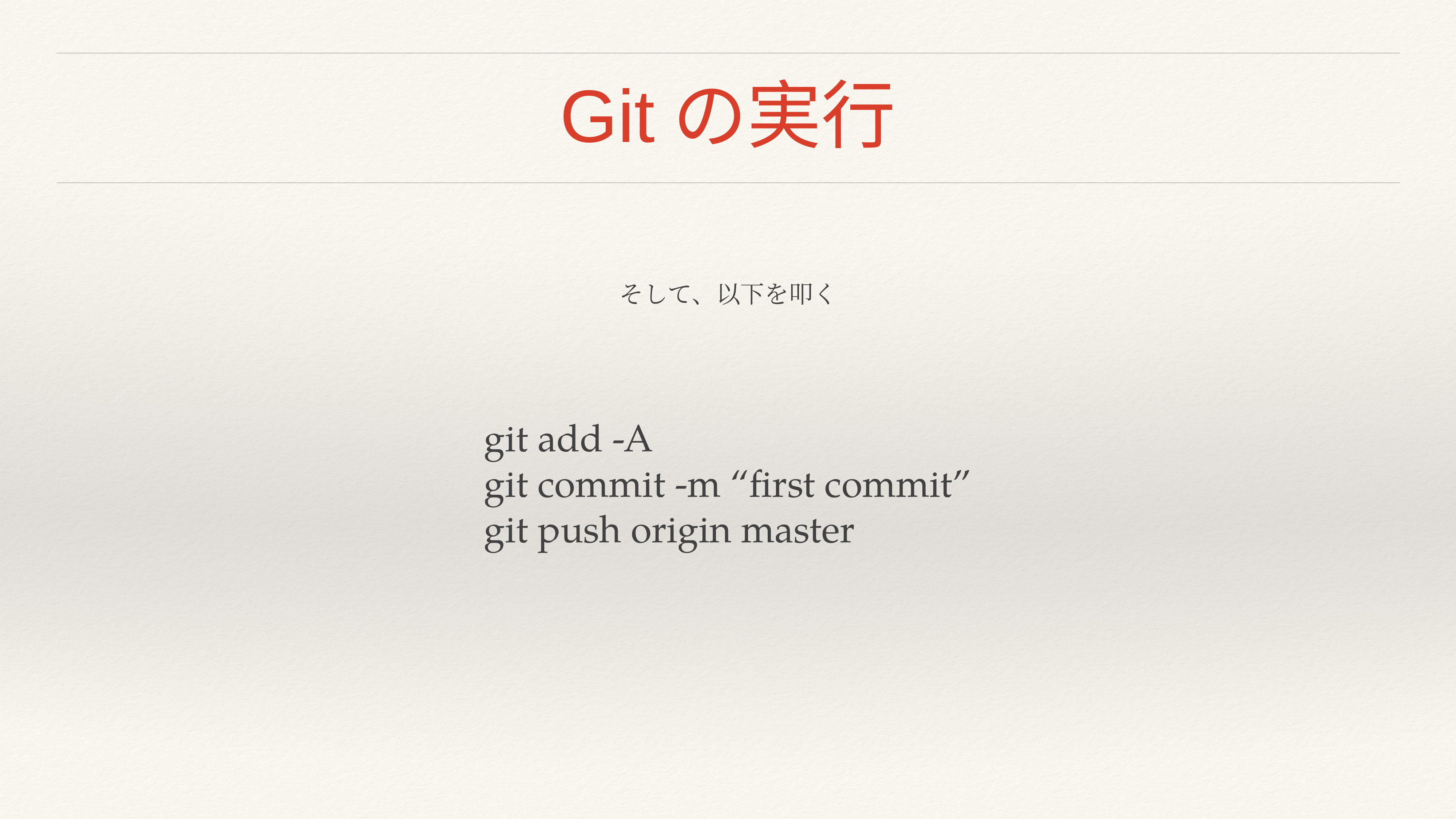

# Gitの実行
そして、以下を叩く
git add -A
git commit -m “first commit”
git push origin master